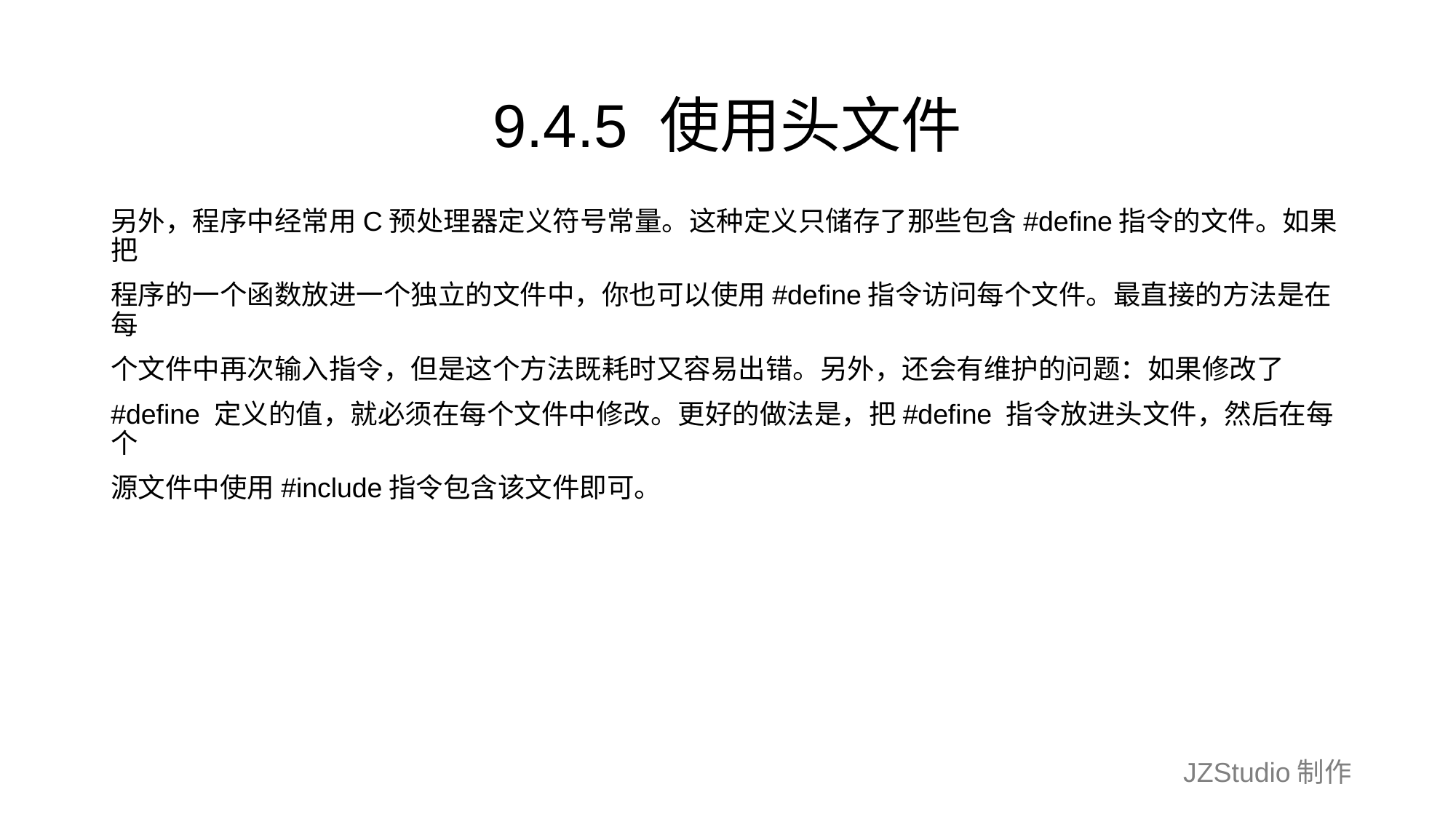

# 9.4.5 使用头文件
另外，程序中经常用C预处理器定义符号常量。这种定义只储存了那些包含#define指令的文件。如果把
程序的一个函数放进一个独立的文件中，你也可以使用#define指令访问每个文件。最直接的方法是在每
个文件中再次输入指令，但是这个方法既耗时又容易出错。另外，还会有维护的问题：如果修改了
#define 定义的值，就必须在每个文件中修改。更好的做法是，把#define 指令放进头文件，然后在每个
源文件中使用#include指令包含该文件即可。